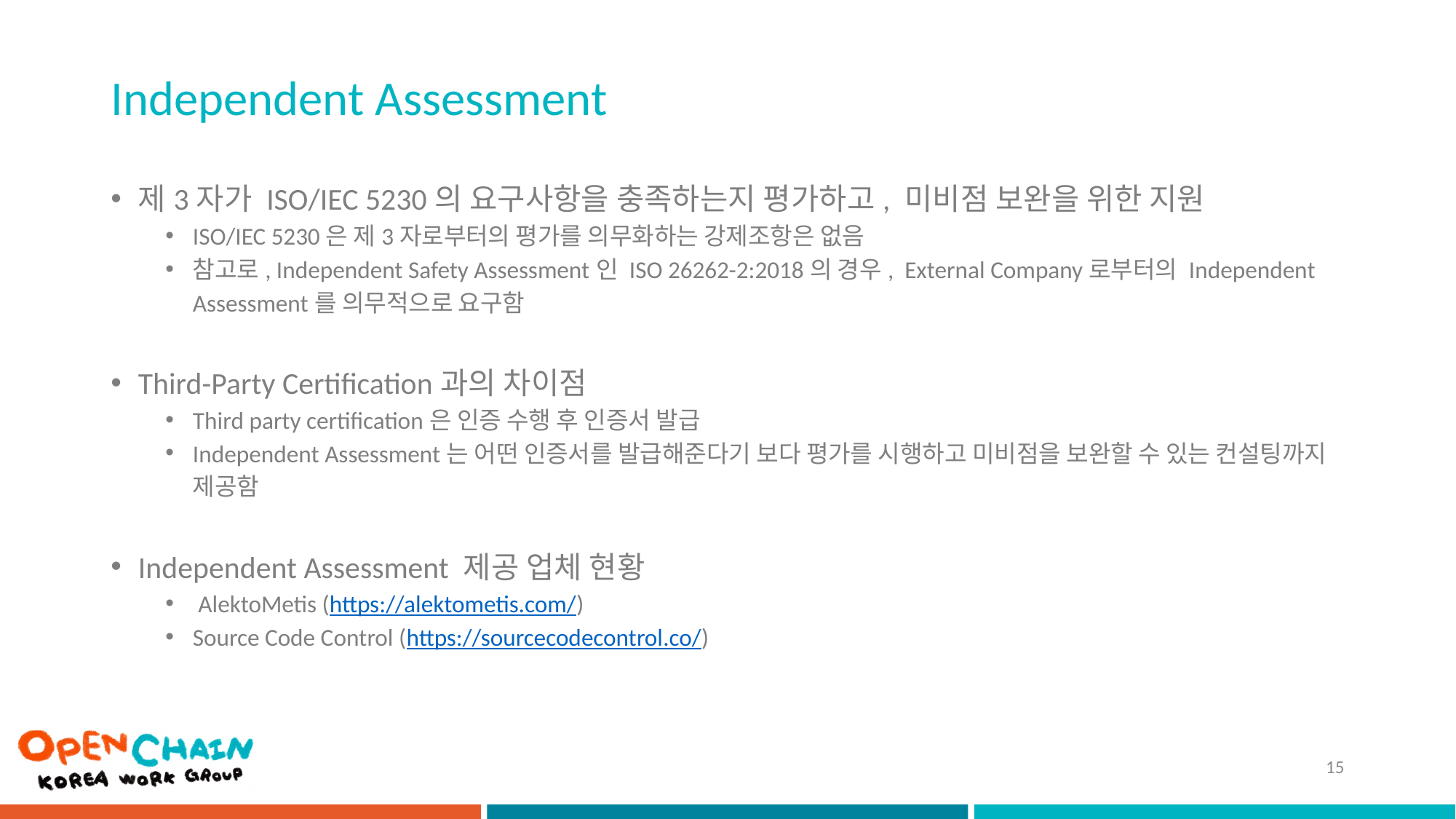

# Independent Assessment
제3자가 ISO/IEC 5230의 요구사항을 충족하는지 평가하고, 미비점 보완을 위한 지원
ISO/IEC 5230은 제3자로부터의 평가를 의무화하는 강제조항은 없음
참고로, Independent Safety Assessment인 ISO 26262-2:2018의 경우,  External Company로부터의 Independent Assessment를 의무적으로 요구함

Third-Party Certification과의 차이점
Third party certification은 인증 수행 후 인증서 발급
Independent Assessment는 어떤 인증서를 발급해준다기 보다 평가를 시행하고 미비점을 보완할 수 있는 컨설팅까지 제공함

Independent Assessment 제공 업체 현황
 AlektoMetis (https://alektometis.com/)
Source Code Control (https://sourcecodecontrol.co/)

15